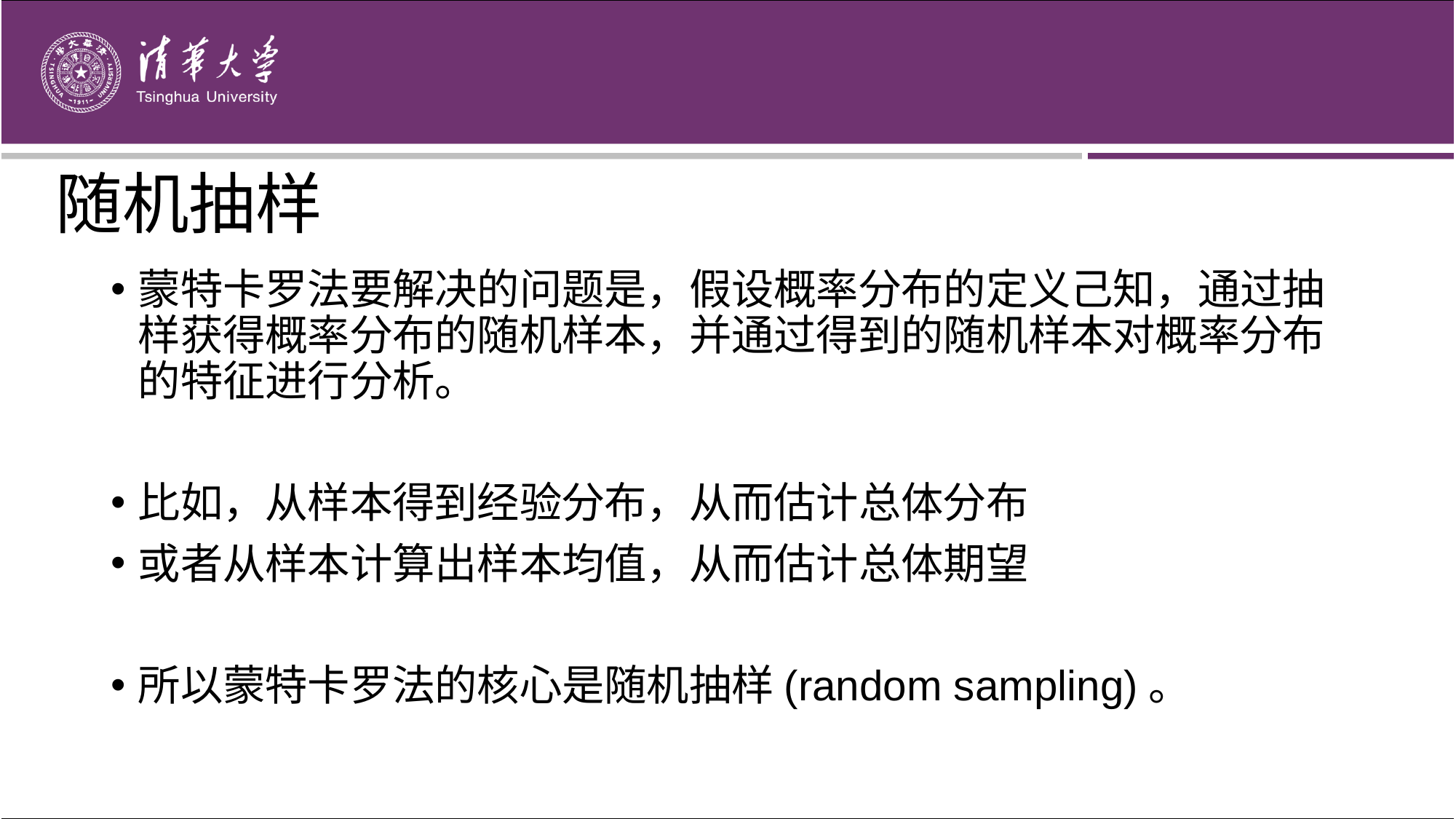

# 随机抽样
蒙特卡罗法要解决的问题是，假设概率分布的定义己知，通过抽样获得概率分布的随机样本，并通过得到的随机样本对概率分布的特征进行分析。

比如，从样本得到经验分布，从而估计总体分布
或者从样本计算出样本均值，从而估计总体期望

所以蒙特卡罗法的核心是随机抽样(random sampling)。